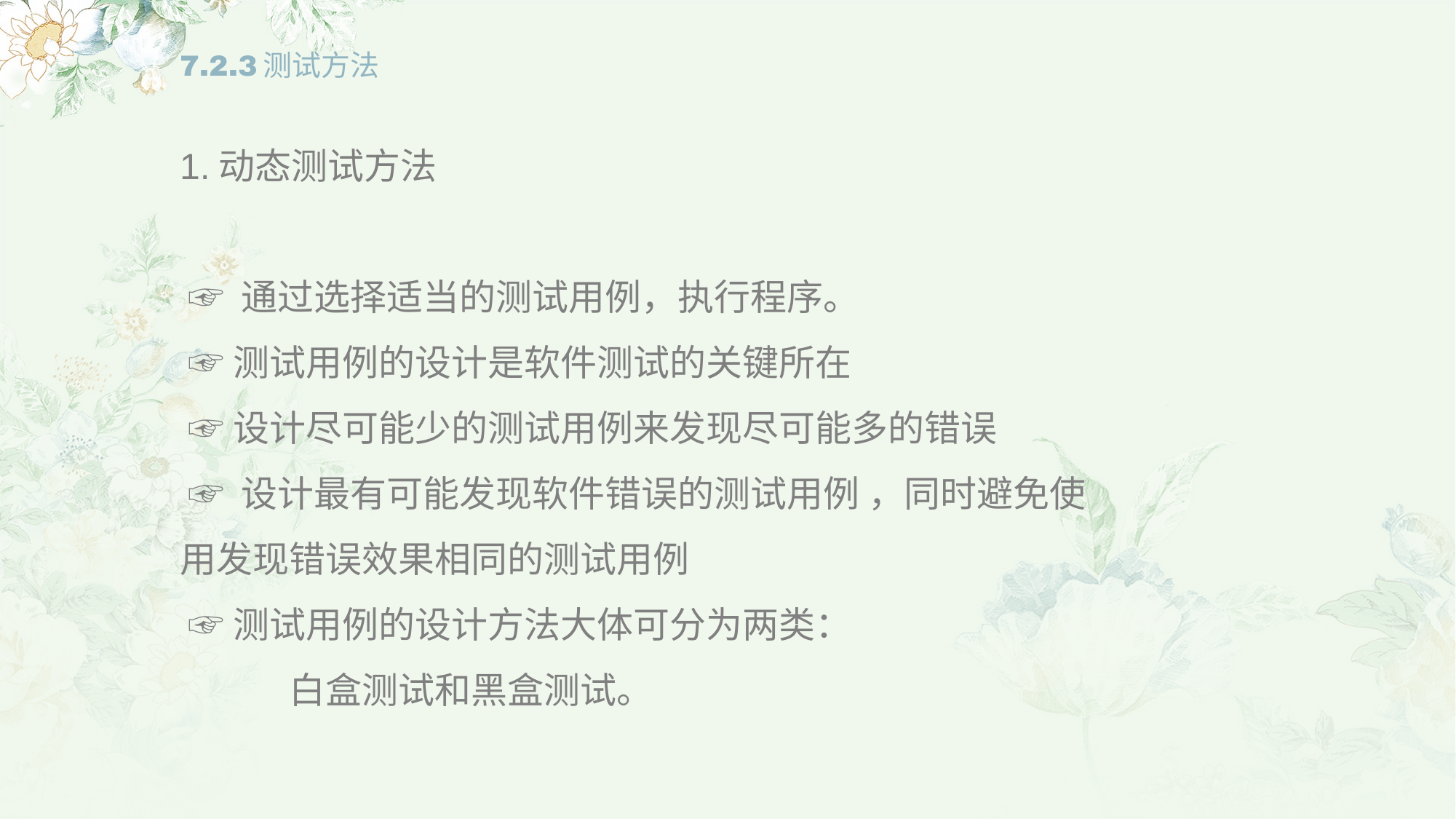

# 7.2.3测试方法
1.动态测试方法

 ☞ 通过选择适当的测试用例，执行程序。
 ☞测试用例的设计是软件测试的关键所在
 ☞设计尽可能少的测试用例来发现尽可能多的错误
 ☞ 设计最有可能发现软件错误的测试用例 ，同时避免使用发现错误效果相同的测试用例
 ☞测试用例的设计方法大体可分为两类：
	白盒测试和黑盒测试。